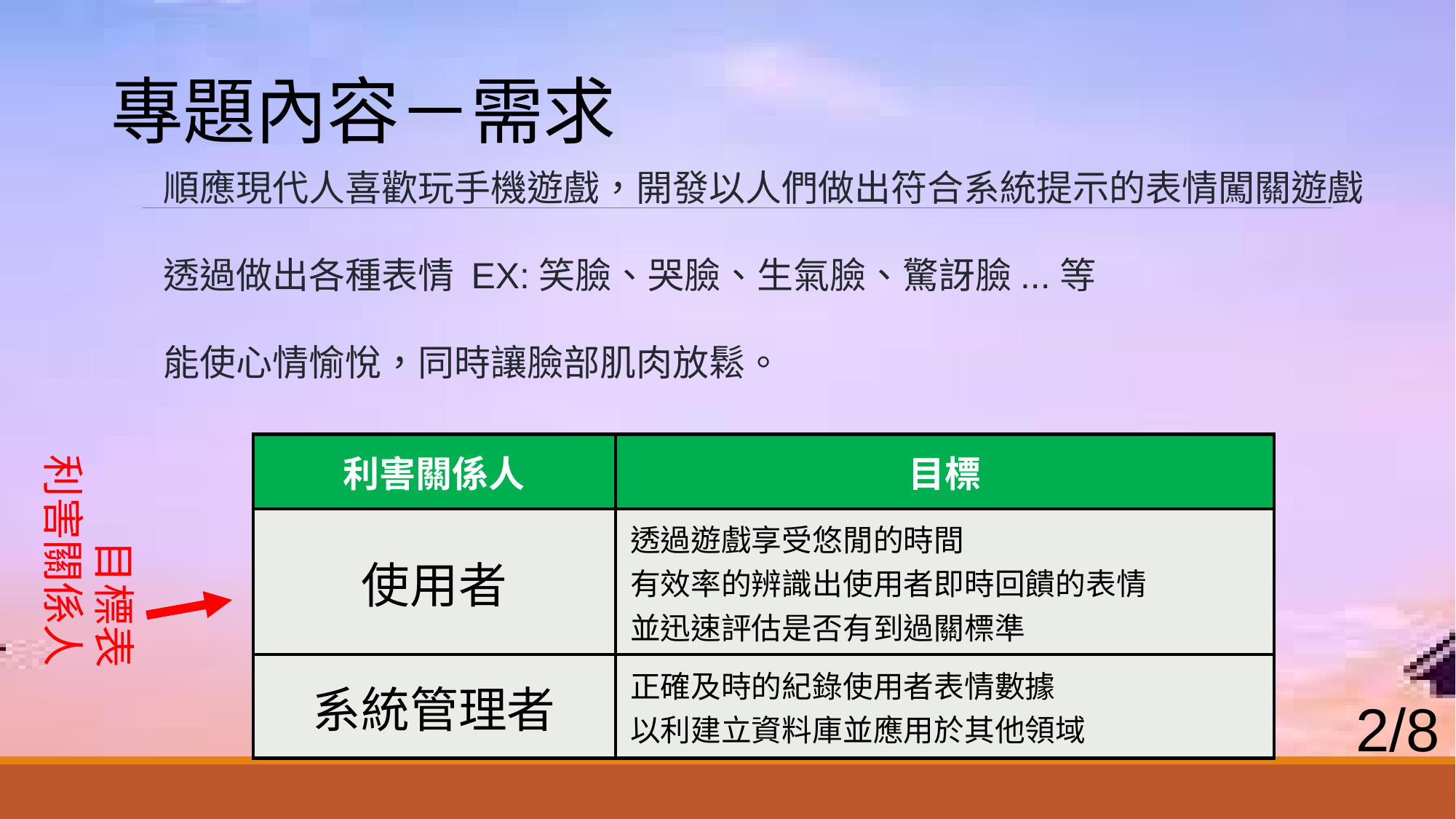

# 專題內容－需求
順應現代人喜歡玩手機遊戲，開發以人們做出符合系統提示的表情闖關遊戲
透過做出各種表情 EX:笑臉、哭臉、生氣臉、驚訝臉...等
能使心情愉悅，同時讓臉部肌肉放鬆。
| 利害關係人 | 目標 |
| --- | --- |
| 使用者 | 透過遊戲享受悠閒的時間 有效率的辨識出使用者即時回饋的表情 並迅速評估是否有到過關標準 |
| 系統管理者 | 正確及時的紀錄使用者表情數據 以利建立資料庫並應用於其他領域 |
        目標表
利害關係人
2/8